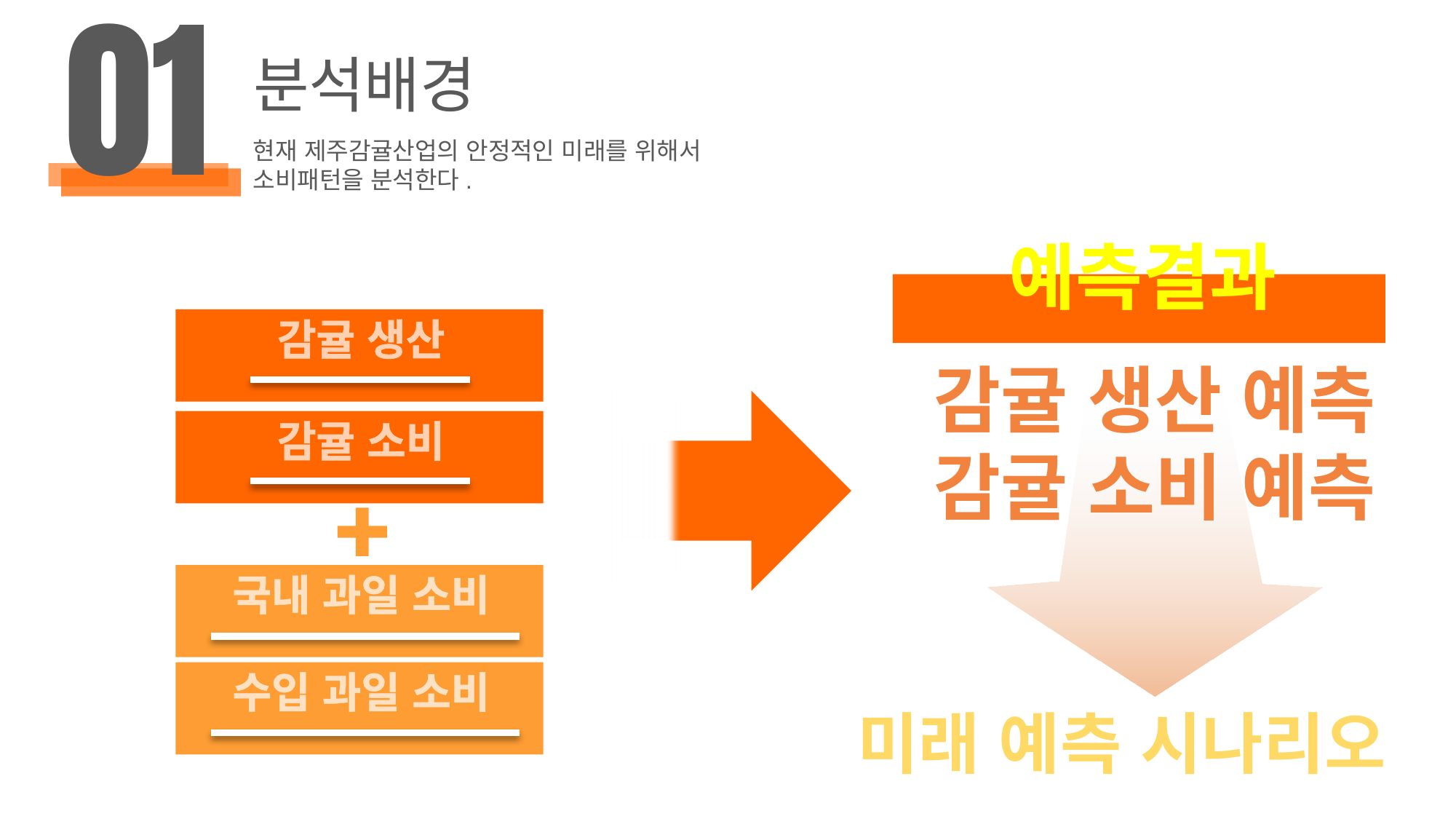

01
분석배경
현재 제주감귤산업의 안정적인 미래를 위해서
소비패턴을 분석한다.

예측결과

감귤 생산

감귤 소비

국내 과일 소비

수입 과일 소비

감귤 생산 예측
감귤 소비 예측

미래 예측 시나리오